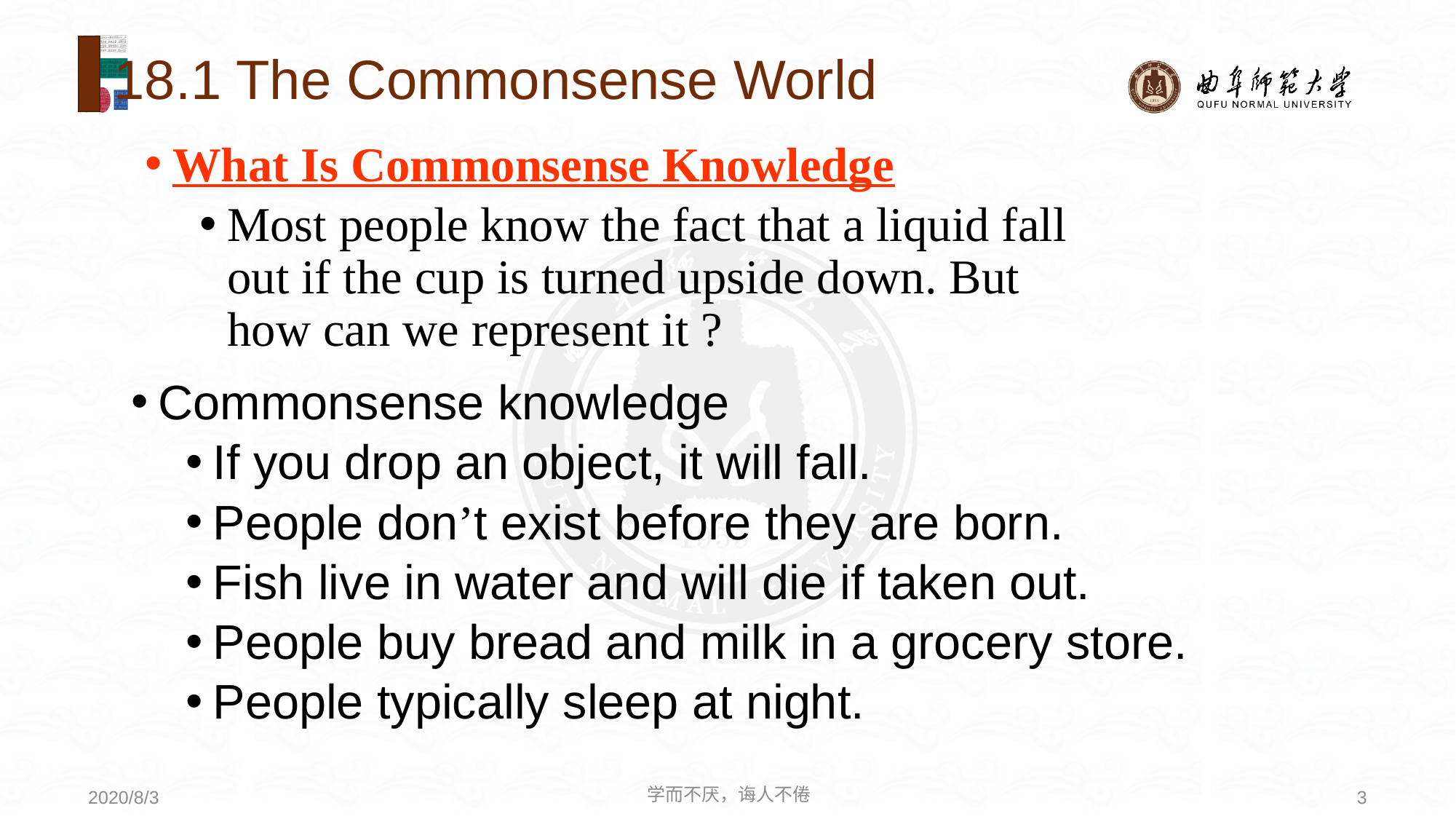

# 18.1 The Commonsense World
What Is Commonsense Knowledge
Most people know the fact that a liquid fall out if the cup is turned upside down. But how can we represent it ?
Commonsense knowledge
If you drop an object, it will fall.
People don’t exist before they are born.
Fish live in water and will die if taken out.
People buy bread and milk in a grocery store.
People typically sleep at night.
学而不厌，诲人不倦
3
2020/8/3